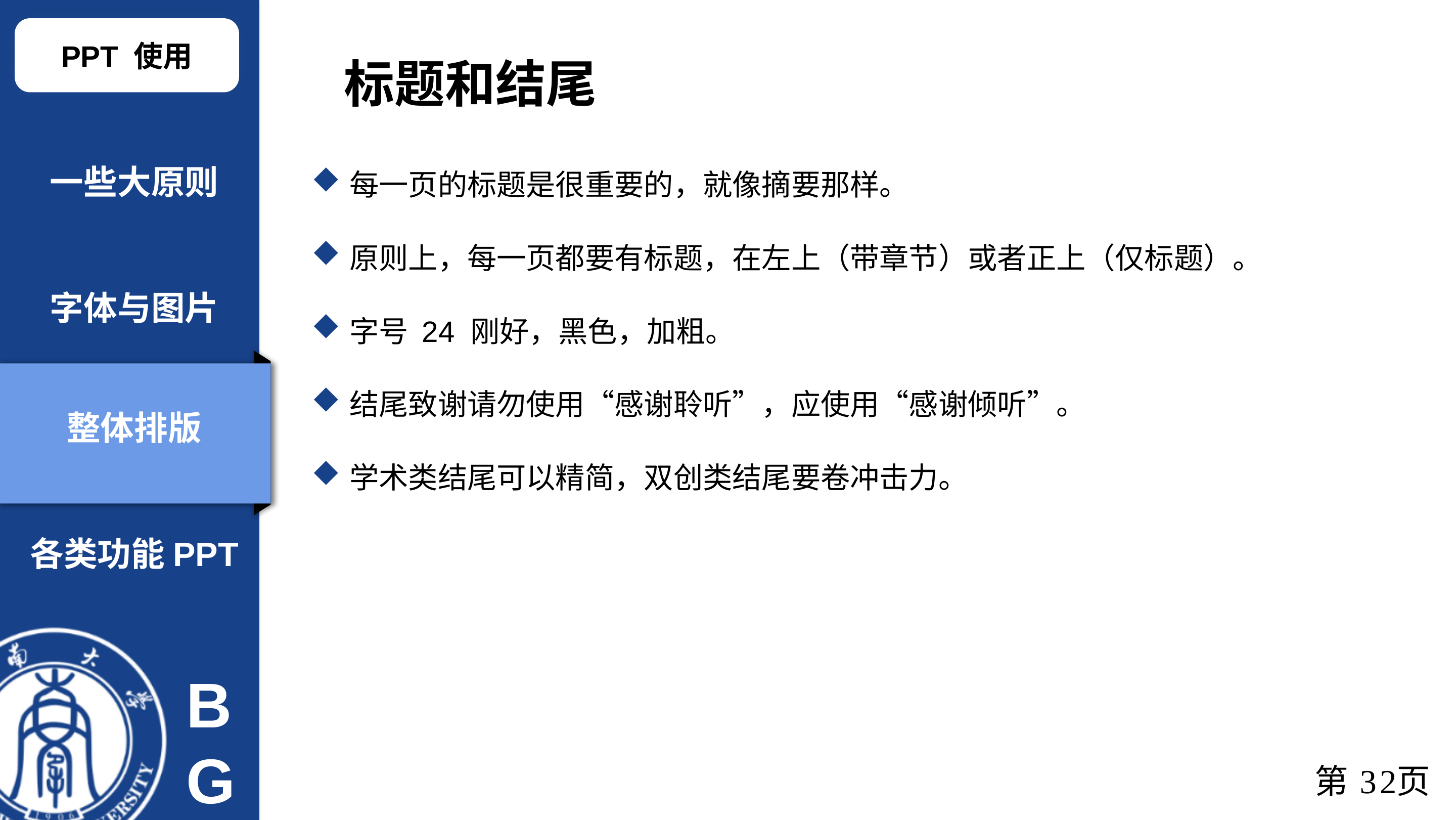

PPT 使用
标题和结尾
一些大原则
每一页的标题是很重要的，就像摘要那样。
原则上，每一页都要有标题，在左上（带章节）或者正上（仅标题）。
字号 24 刚好，黑色，加粗。
结尾致谢请勿使用“感谢聆听”，应使用“感谢倾听”。
学术类结尾可以精简，双创类结尾要卷冲击力。

字体与图片
整体排版
各类功能PPT

第32页